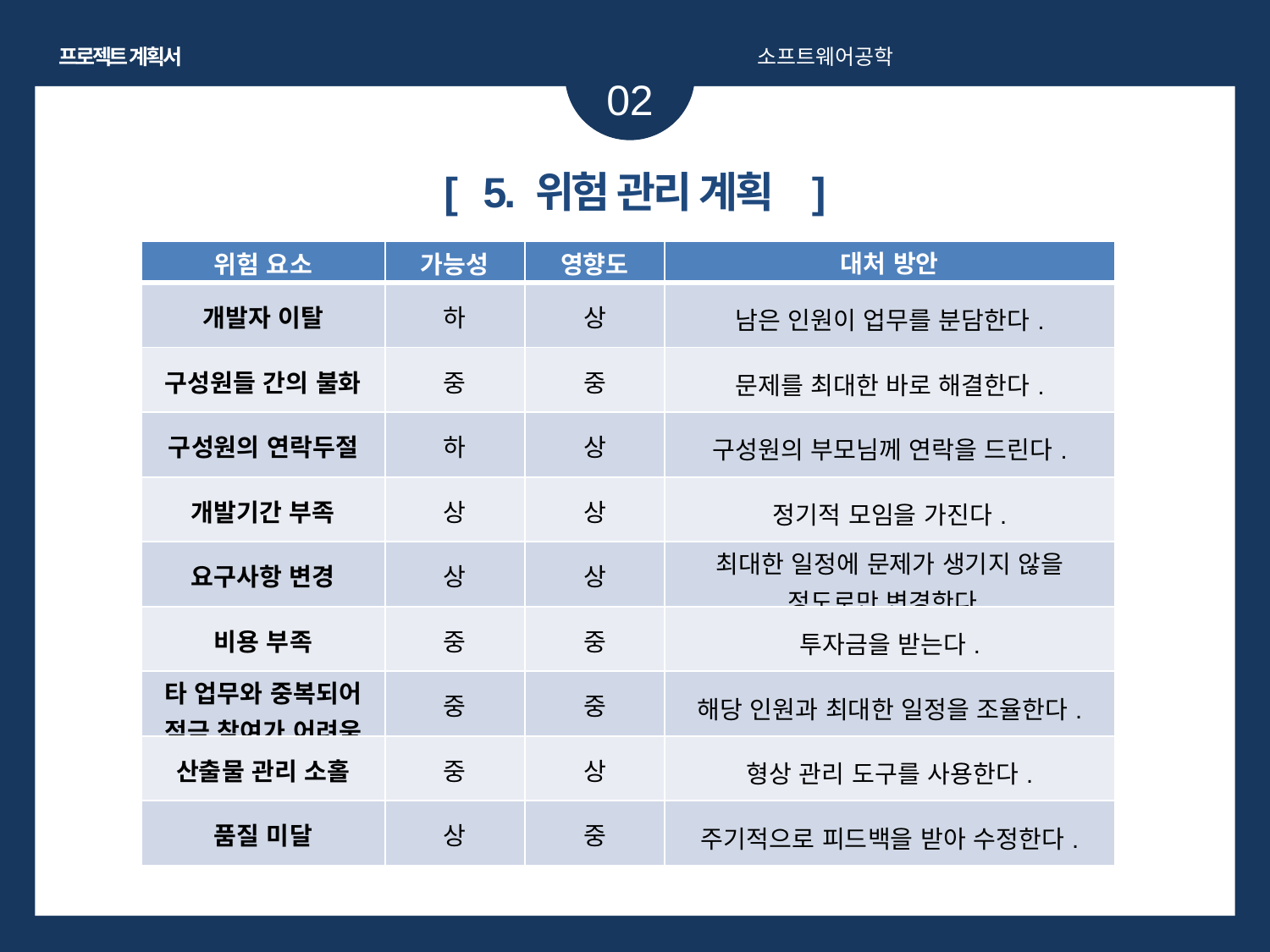

프로젝트 계획서
소프트웨어공학
02

[   5. 위험 관리 계획   ]
| 위험 요소 | 가능성 | 영향도 | 대처 방안 |
| --- | --- | --- | --- |
| 개발자 이탈 | 하 | 상 | 남은 인원이 업무를 분담한다. |
| 구성원들 간의 불화 | 중 | 중 | 문제를 최대한 바로 해결한다. |
| 구성원의 연락두절 | 하 | 상 | 구성원의 부모님께 연락을 드린다. |
| 개발기간 부족 | 상 | 상 | 정기적 모임을 가진다. |
| 요구사항 변경 | 상 | 상 | 최대한 일정에 문제가 생기지 않을 정도로만 변경한다. |
| 비용 부족 | 중 | 중 | 투자금을 받는다. |
| 타 업무와 중복되어 적극 참여가 어려움 | 중 | 중 | 해당 인원과 최대한 일정을 조율한다. |
| 산출물 관리 소홀 | 중 | 상 | 형상 관리 도구를 사용한다. |
| 품질 미달 | 상 | 중 | 주기적으로 피드백을 받아 수정한다. |